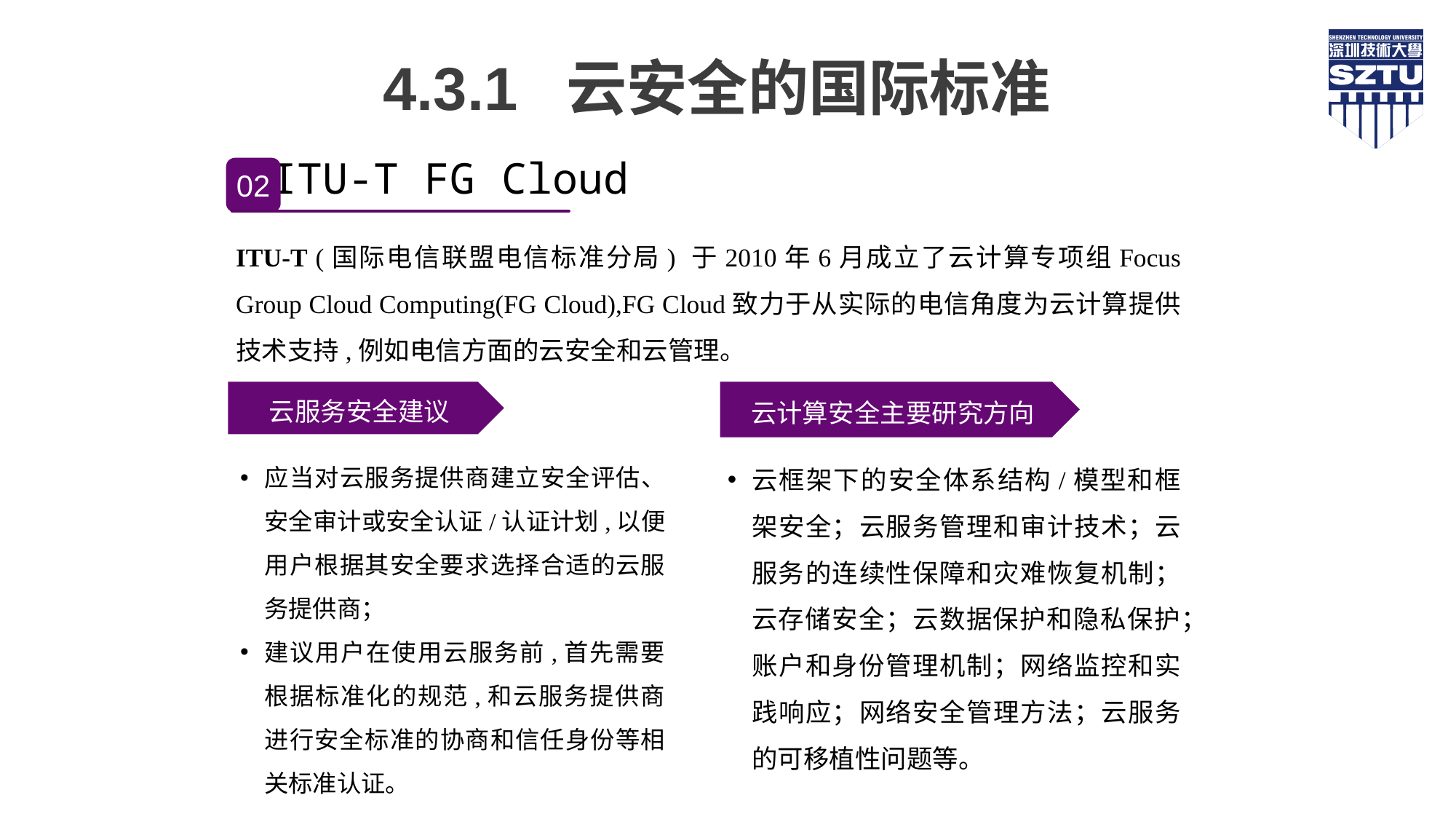

4.3.1  云安全的国际标准
ITU-T FG Cloud
02
ITU-T (国际电信联盟电信标准分局) 于2010年6月成立了云计算专项组Focus Group Cloud Computing(FG Cloud),FG Cloud致力于从实际的电信角度为云计算提供技术支持,例如电信方面的云安全和云管理。
云服务安全建议
云计算安全主要研究方向
应当对云服务提供商建立安全评估、安全审计或安全认证/认证计划,以便用户根据其安全要求选择合适的云服务提供商；
建议用户在使用云服务前,首先需要根据标准化的规范,和云服务提供商进行安全标准的协商和信任身份等相关标准认证。

云框架下的安全体系结构/模型和框架安全；云服务管理和审计技术；云服务的连续性保障和灾难恢复机制；云存储安全；云数据保护和隐私保护；账户和身份管理机制；网络监控和实践响应；网络安全管理方法；云服务的可移植性问题等。